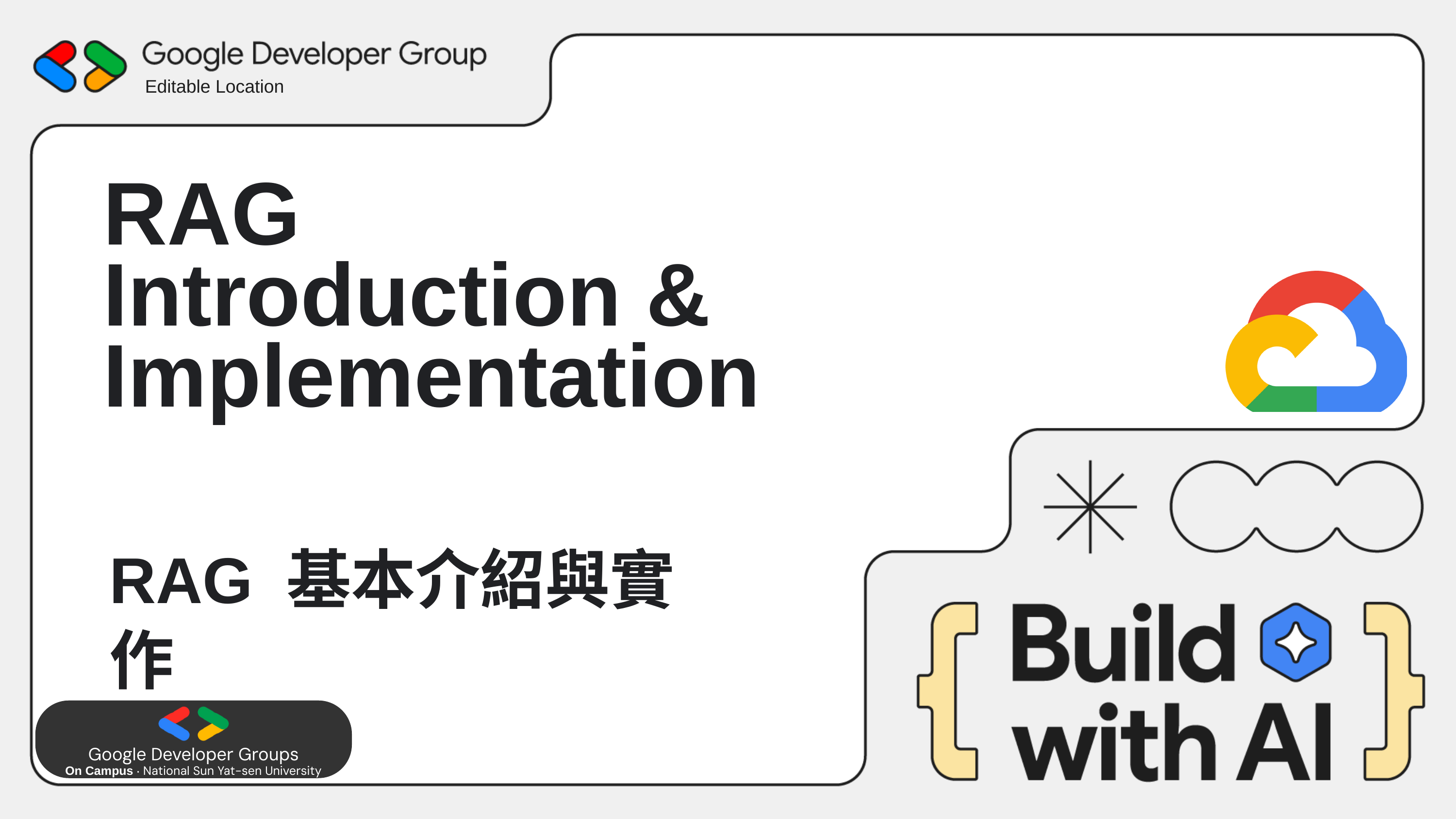

Editable Location
RAG
Introduction &
Implementation

RAG 基本介紹與實作

Google Developer Groups
On Campus ‧ National Sun Yat-sen University